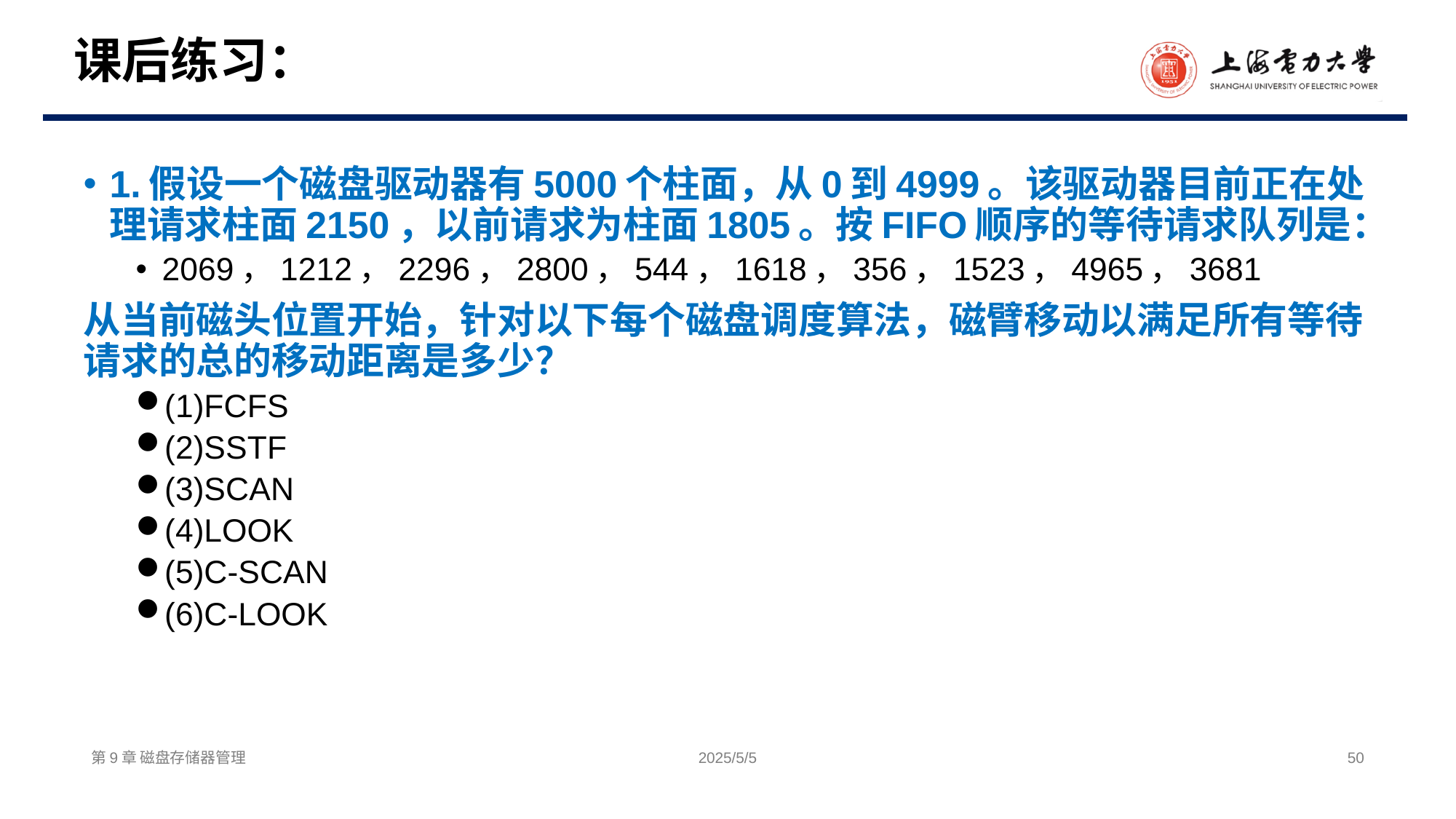

# 课后练习：
1.假设一个磁盘驱动器有5000个柱面，从0到4999。该驱动器目前正在处理请求柱面2150，以前请求为柱面1805。按FIFO顺序的等待请求队列是：
2069，1212，2296，2800，544，1618，356，1523，4965，3681
从当前磁头位置开始，针对以下每个磁盘调度算法，磁臂移动以满足所有等待请求的总的移动距离是多少？
(1)FCFS
(2)SSTF
(3)SCAN
(4)LOOK
(5)C-SCAN
(6)C-LOOK

第9章 磁盘存储器管理
2025/5/5
50